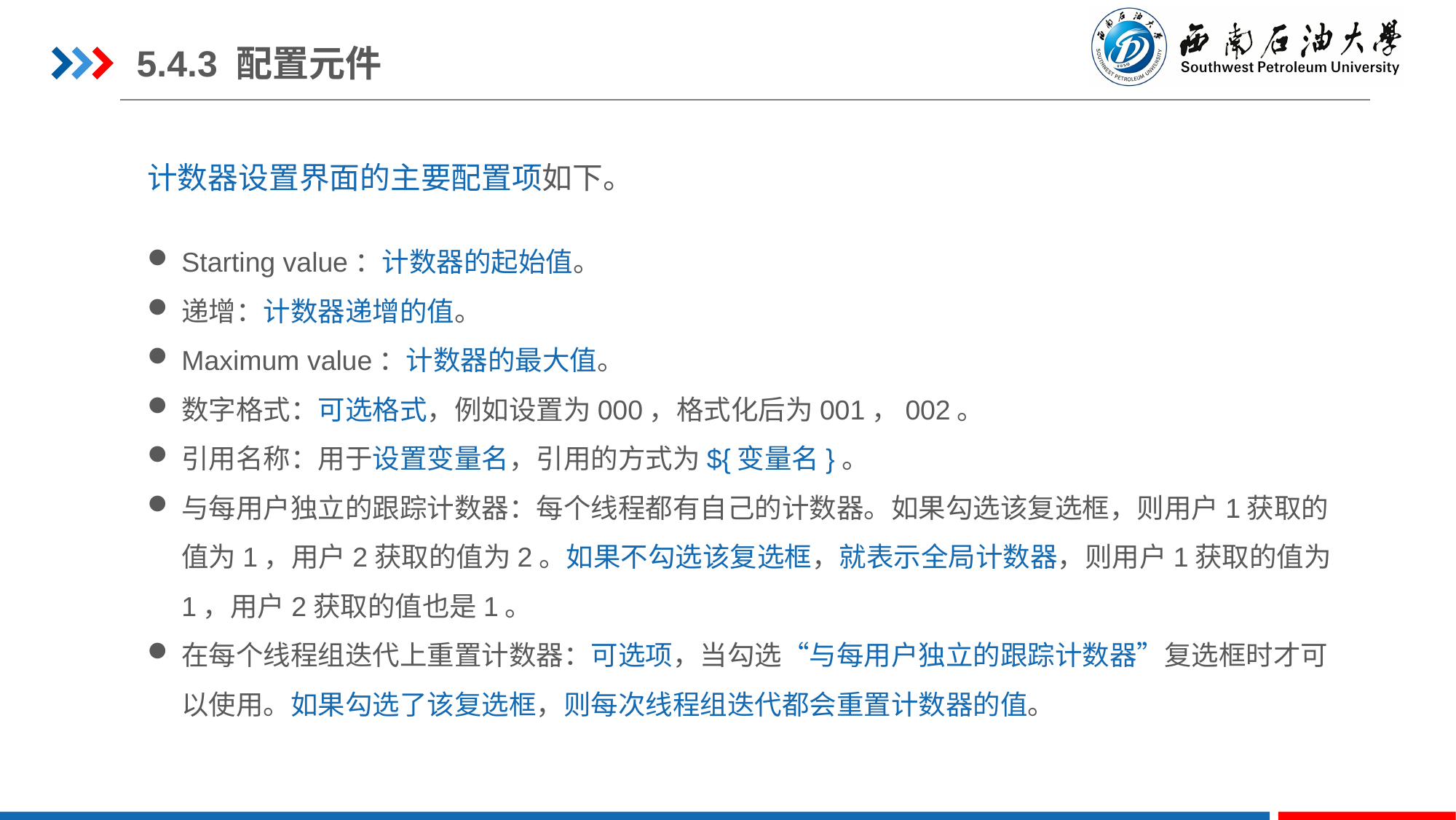

5.4.3 配置元件
计数器设置界面的主要配置项如下。
Starting value：计数器的起始值。
递增：计数器递增的值。
Maximum value：计数器的最大值。
数字格式：可选格式，例如设置为000，格式化后为001，002。
引用名称：用于设置变量名，引用的方式为${变量名}。
与每用户独立的跟踪计数器：每个线程都有自己的计数器。如果勾选该复选框，则用户1获取的值为1，用户2获取的值为2。如果不勾选该复选框，就表示全局计数器，则用户1获取的值为1，用户2获取的值也是1。
在每个线程组迭代上重置计数器：可选项，当勾选“与每用户独立的跟踪计数器”复选框时才可以使用。如果勾选了该复选框，则每次线程组迭代都会重置计数器的值。